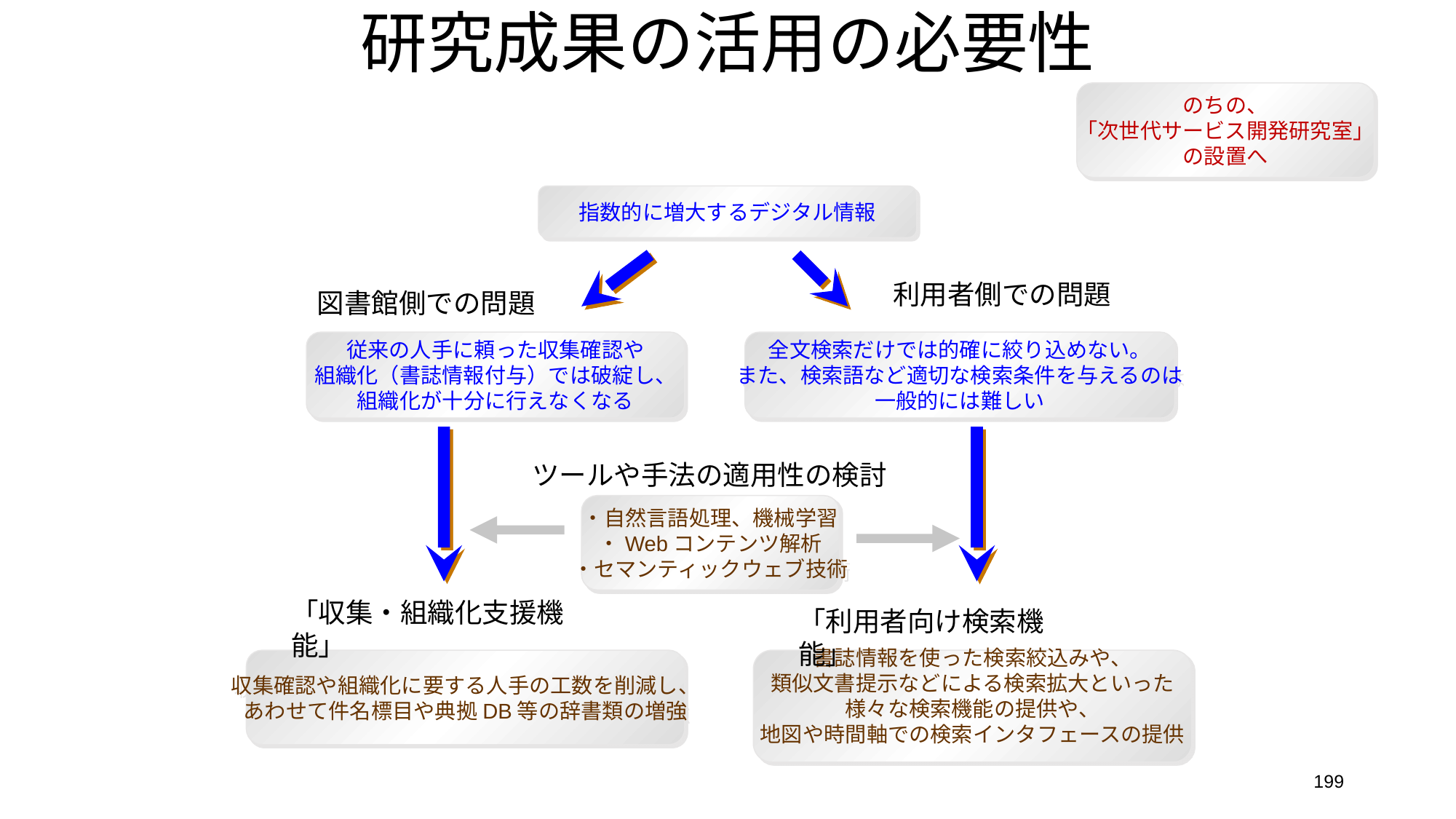

# 研究成果の活用の必要性
のちの、
「次世代サービス開発研究室」
の設置へ
指数的に増大するデジタル情報

利用者側での問題
図書館側での問題
従来の人手に頼った収集確認や
組織化（書誌情報付与）では破綻し、
組織化が十分に行えなくなる
全文検索だけでは的確に絞り込めない。
また、検索語など適切な検索条件を与えるのは
一般的には難しい

ツールや手法の適用性の検討
・自然言語処理、機械学習
・Webコンテンツ解析
・セマンティックウェブ技術

「収集・組織化支援機能」
「利用者向け検索機能」
収集確認や組織化に要する人手の工数を削減し、
あわせて件名標目や典拠DB等の辞書類の増強
書誌情報を使った検索絞込みや、
類似文書提示などによる検索拡大といった
様々な検索機能の提供や、
地図や時間軸での検索インタフェースの提供

199